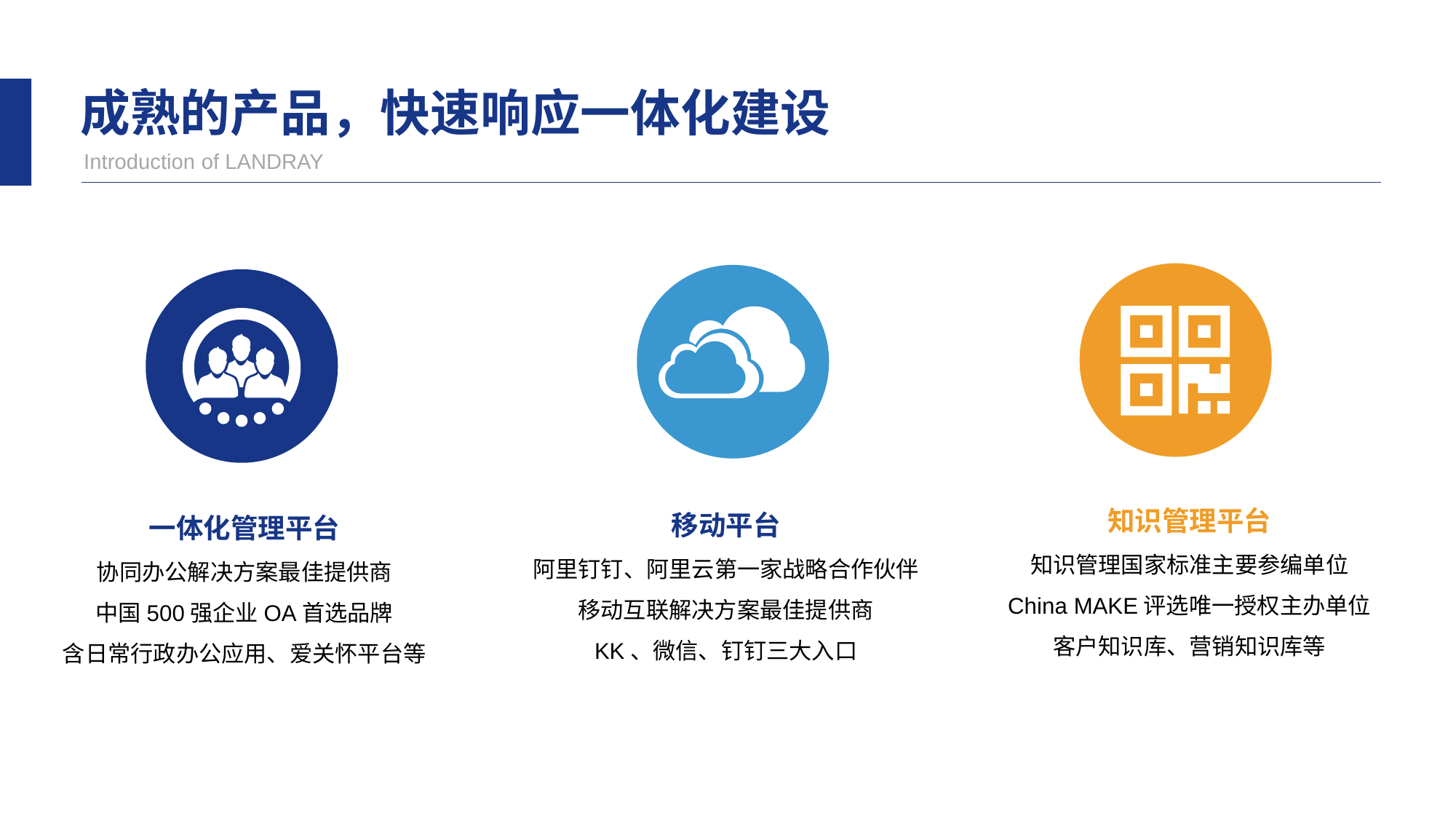

成熟的产品，快速响应一体化建设

Introduction of LANDRAY

知识管理平台
知识管理国家标准主要参编单位
China MAKE评选唯一授权主办单位
客户知识库、营销知识库等
移动平台
阿里钉钉、阿里云第一家战略合作伙伴
移动互联解决方案最佳提供商
KK、微信、钉钉三大入口
一体化管理平台
协同办公解决方案最佳提供商
中国500强企业OA首选品牌
含日常行政办公应用、爱关怀平台等